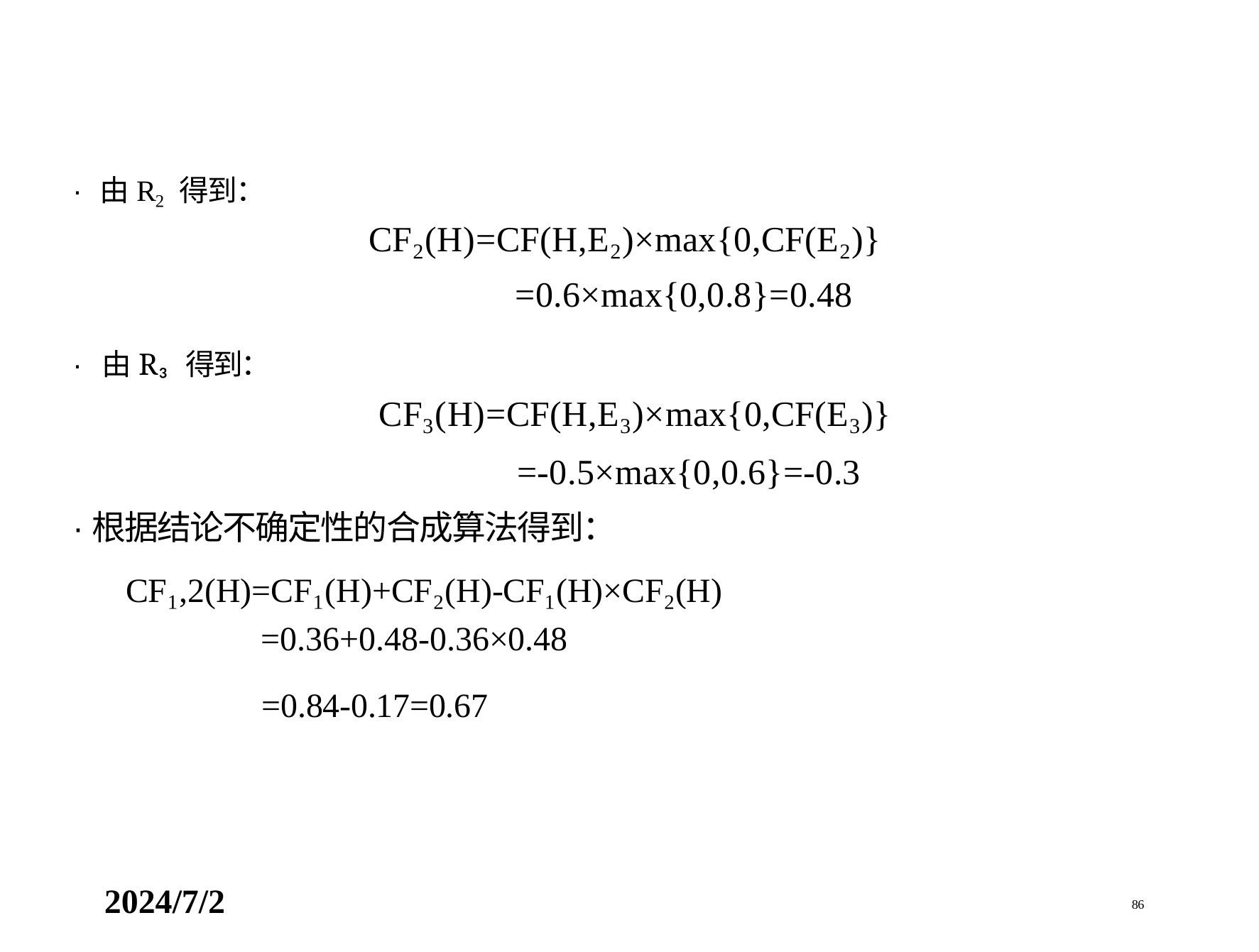

· 由R₂ 得到：
CF₂(H)=CF(H,E₂)×max{0,CF(E₂)}
=0.6×max{0,0.8}=0.48

· 由R₃ 得到：
CF₃(H)=CF(H,E₃)×max{0,CF(E₃)}
=-0.5×max{0,0.6}=-0.3
·根据结论不确定性的合成算法得到：

CF₁,2(H)=CF₁(H)+CF₂(H)-CF₁(H)×CF₂(H)
=0.36+0.48-0.36×0.48

=0.84-0.17=0.67

2024/7/2                                                                                                           86